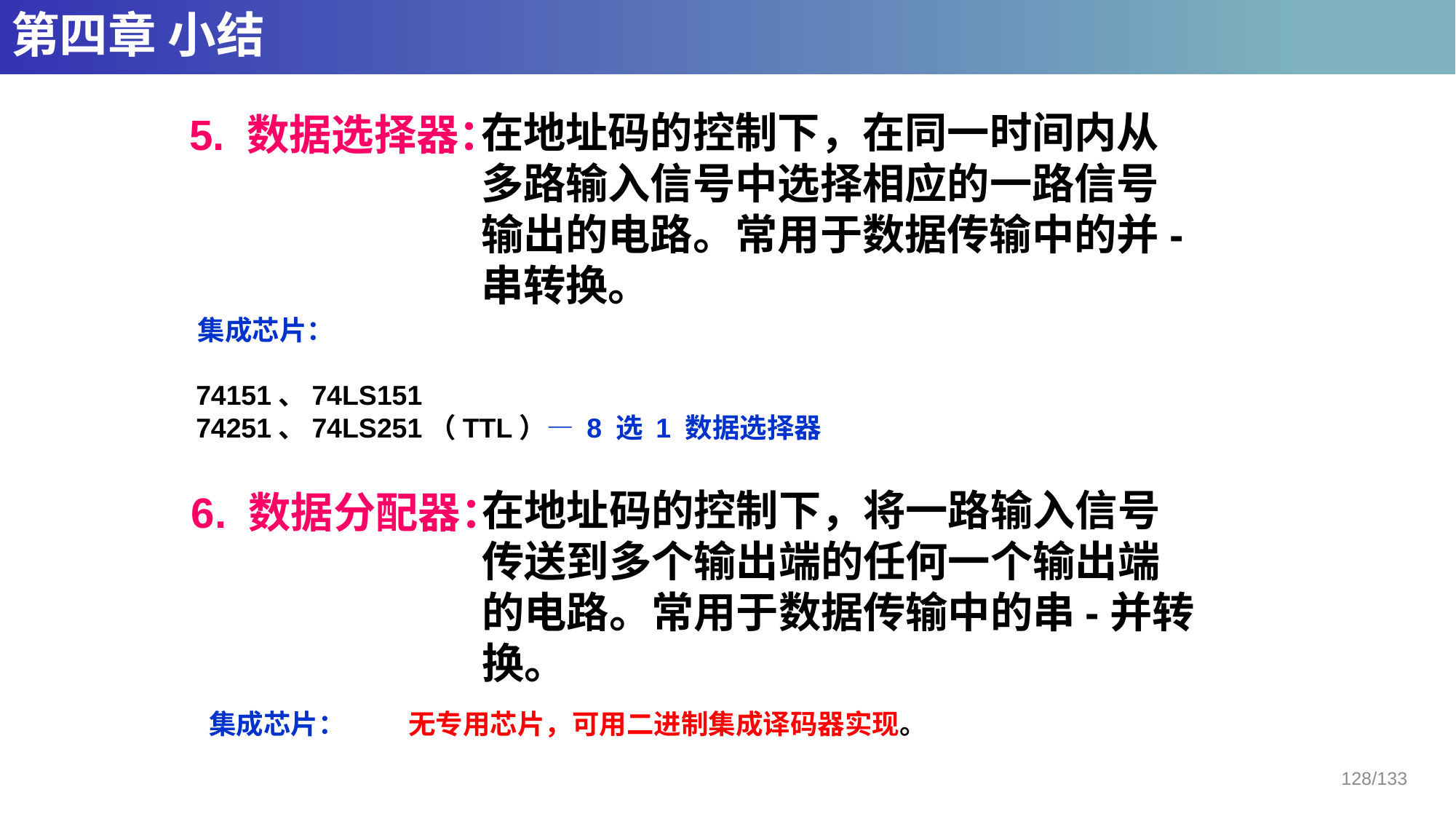

# 第四章 小结
在地址码的控制下，在同一时间内从
多路输入信号中选择相应的一路信号
输出的电路。常用于数据传输中的并-
串转换。
5. 数据选择器：
集成芯片：
74151、74LS151
74251、74LS251（TTL）— 8 选 1 数据选择器
在地址码的控制下，将一路输入信号
传送到多个输出端的任何一个输出端
的电路。常用于数据传输中的串-并转
换。
6. 数据分配器：
集成芯片：
无专用芯片，可用二进制集成译码器实现。
128/133